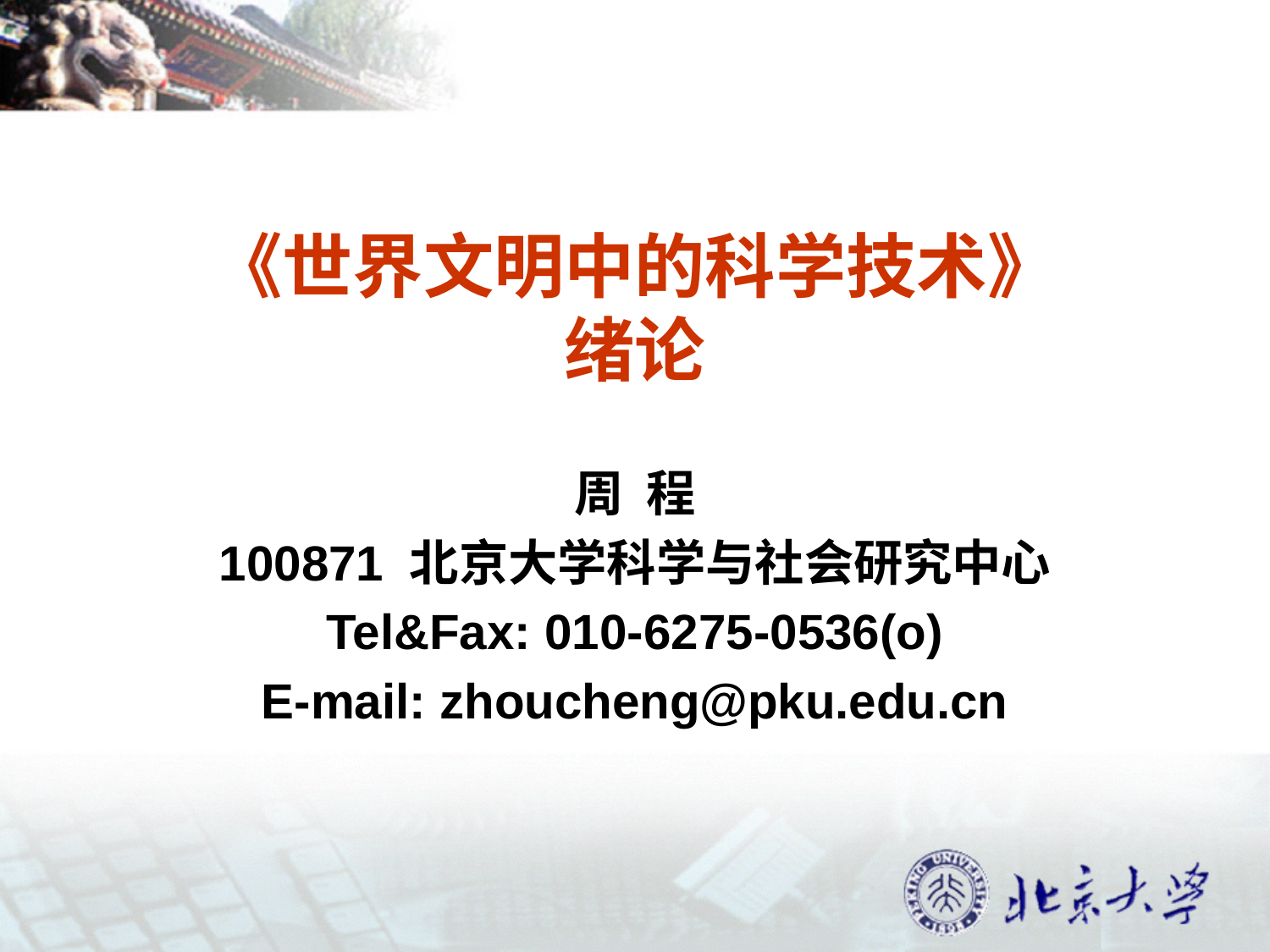

# 《世界文明中的科学技术》 绪论
周  程
100871 北京大学科学与社会研究中心
Tel&Fax: 010-6275-0536(o)
E-mail: zhoucheng@pku.edu.cn